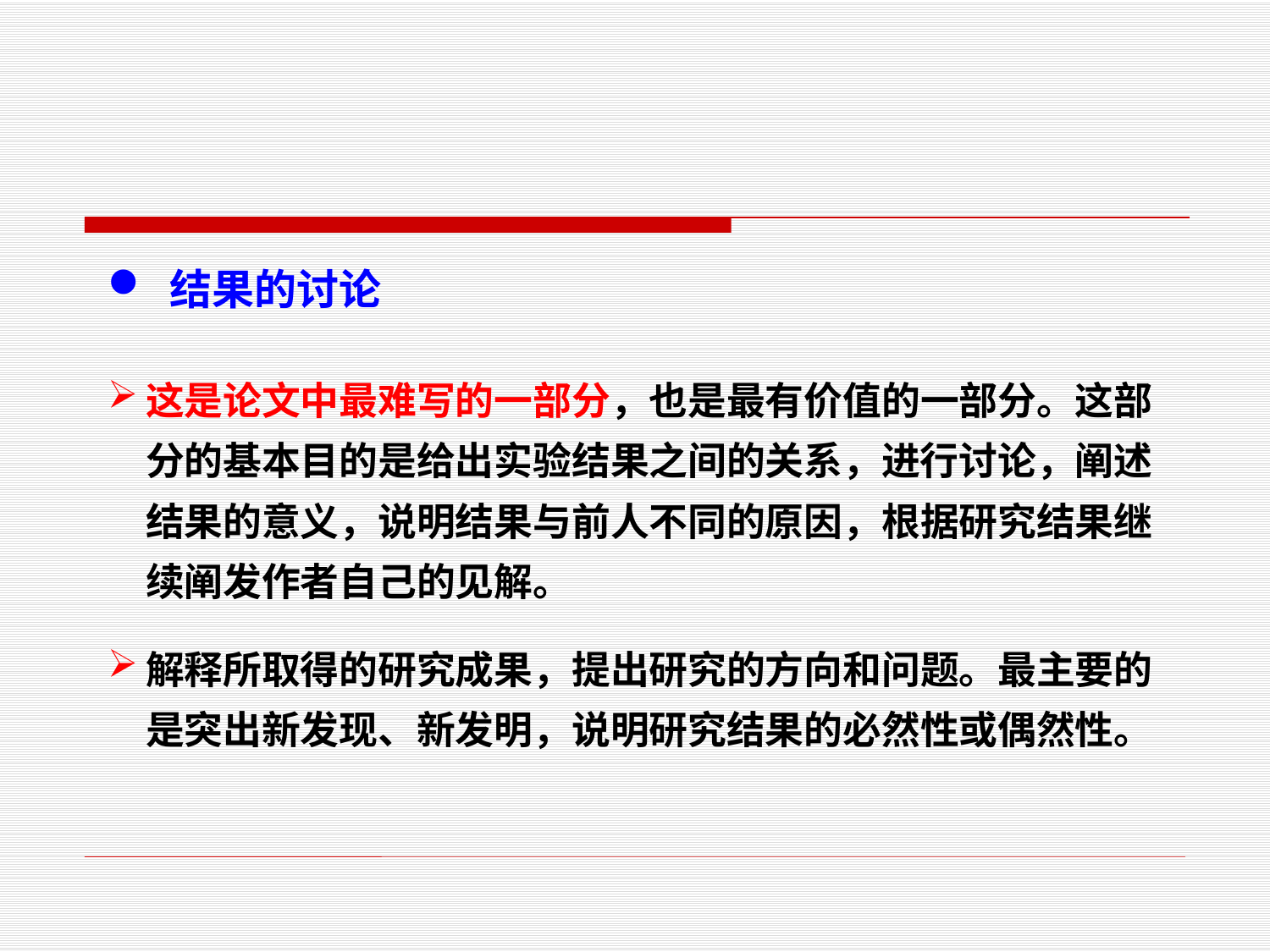

结果的讨论
这是论文中最难写的一部分，也是最有价值的一部分。这部分的基本目的是给出实验结果之间的关系，进行讨论，阐述结果的意义，说明结果与前人不同的原因，根据研究结果继续阐发作者自己的见解。
解释所取得的研究成果，提出研究的方向和问题。最主要的是突出新发现、新发明，说明研究结果的必然性或偶然性。